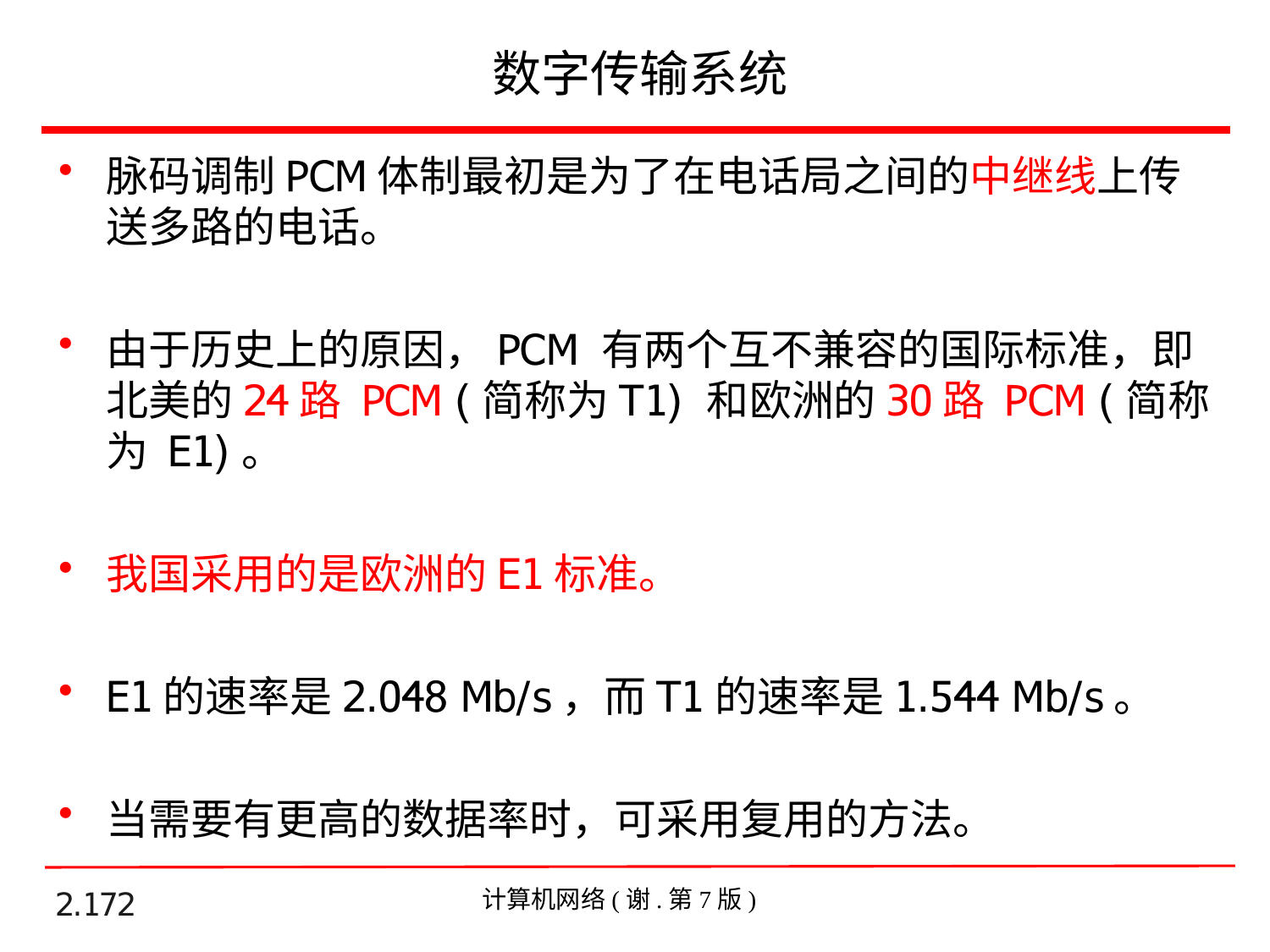

# 数字传输系统
脉码调制PCM体制最初是为了在电话局之间的中继线上传送多路的电话。

由于历史上的原因，PCM 有两个互不兼容的国际标准，即北美的24路 PCM (简称为T1) 和欧洲的30路 PCM (简称为 E1)。

我国采用的是欧洲的E1标准。

E1的速率是2.048 Mb/s，而T1的速率是1.544 Mb/s。

当需要有更高的数据率时，可采用复用的方法。